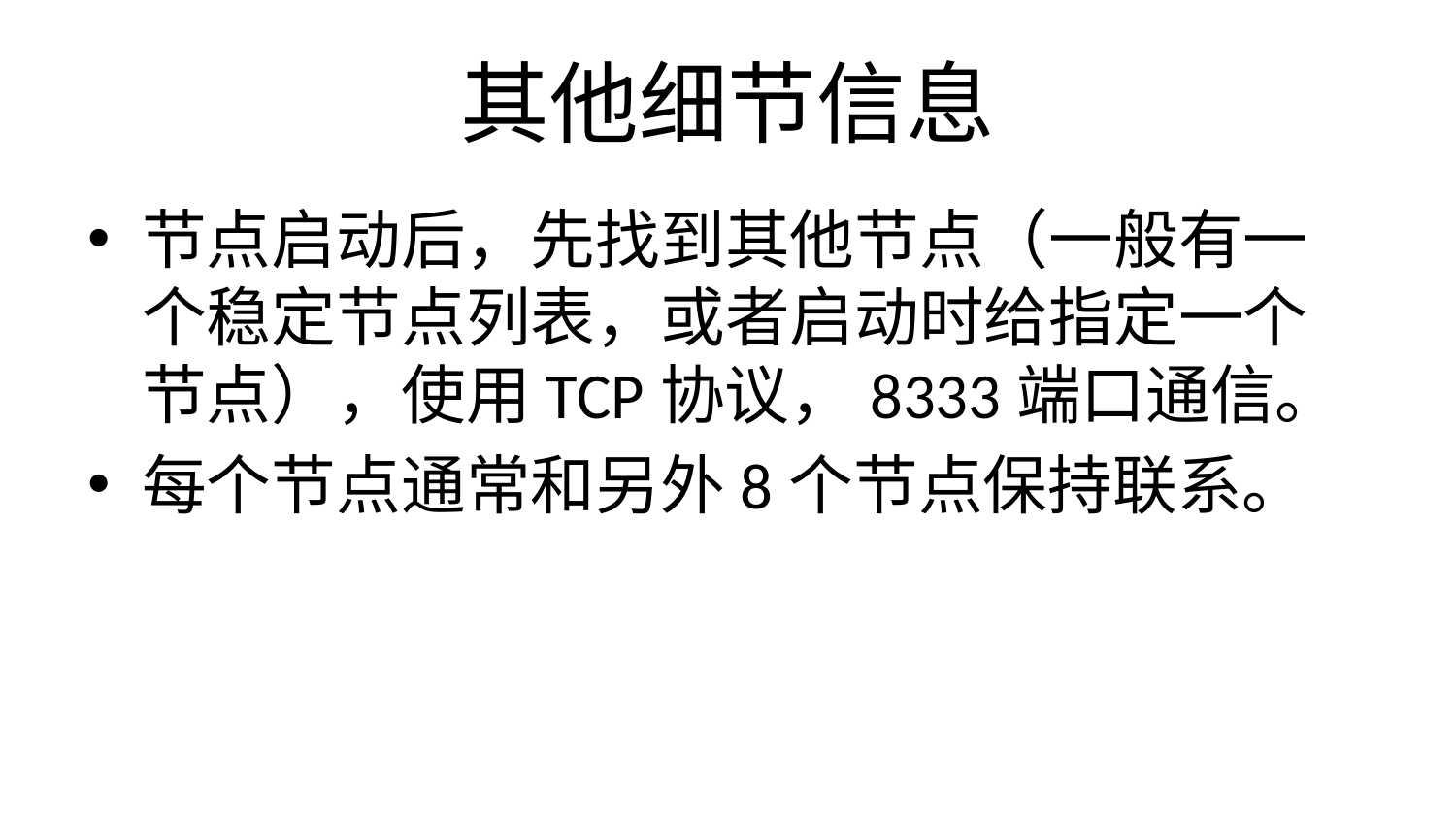

# 其他细节信息
节点启动后，先找到其他节点（一般有一个稳定节点列表，或者启动时给指定一个节点），使用TCP协议，8333端口通信。
每个节点通常和另外8个节点保持联系。